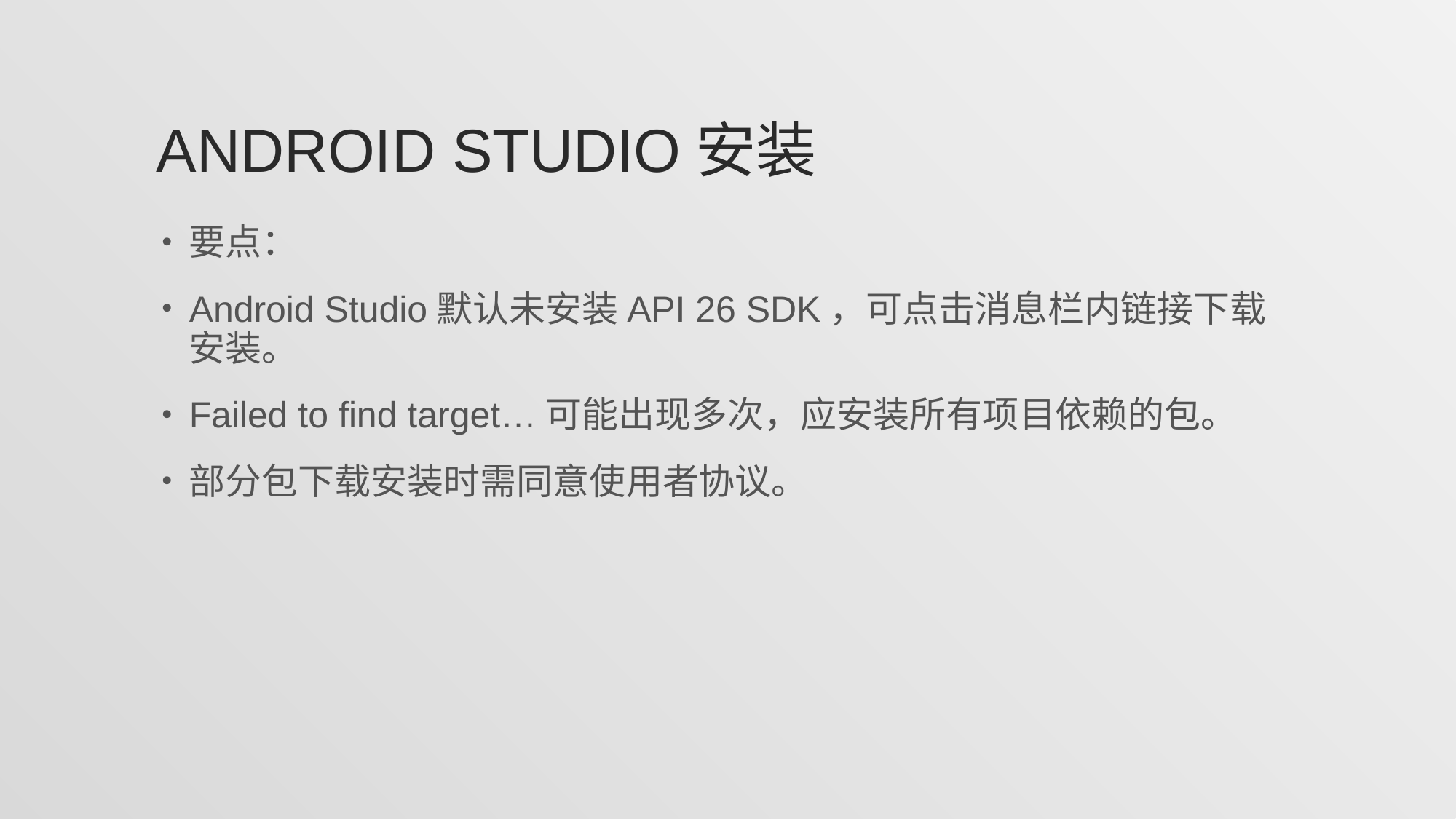

# Android studio安装
要点：
Android Studio默认未安装API 26 SDK，可点击消息栏内链接下载安装。
Failed to find target…可能出现多次，应安装所有项目依赖的包。
部分包下载安装时需同意使用者协议。